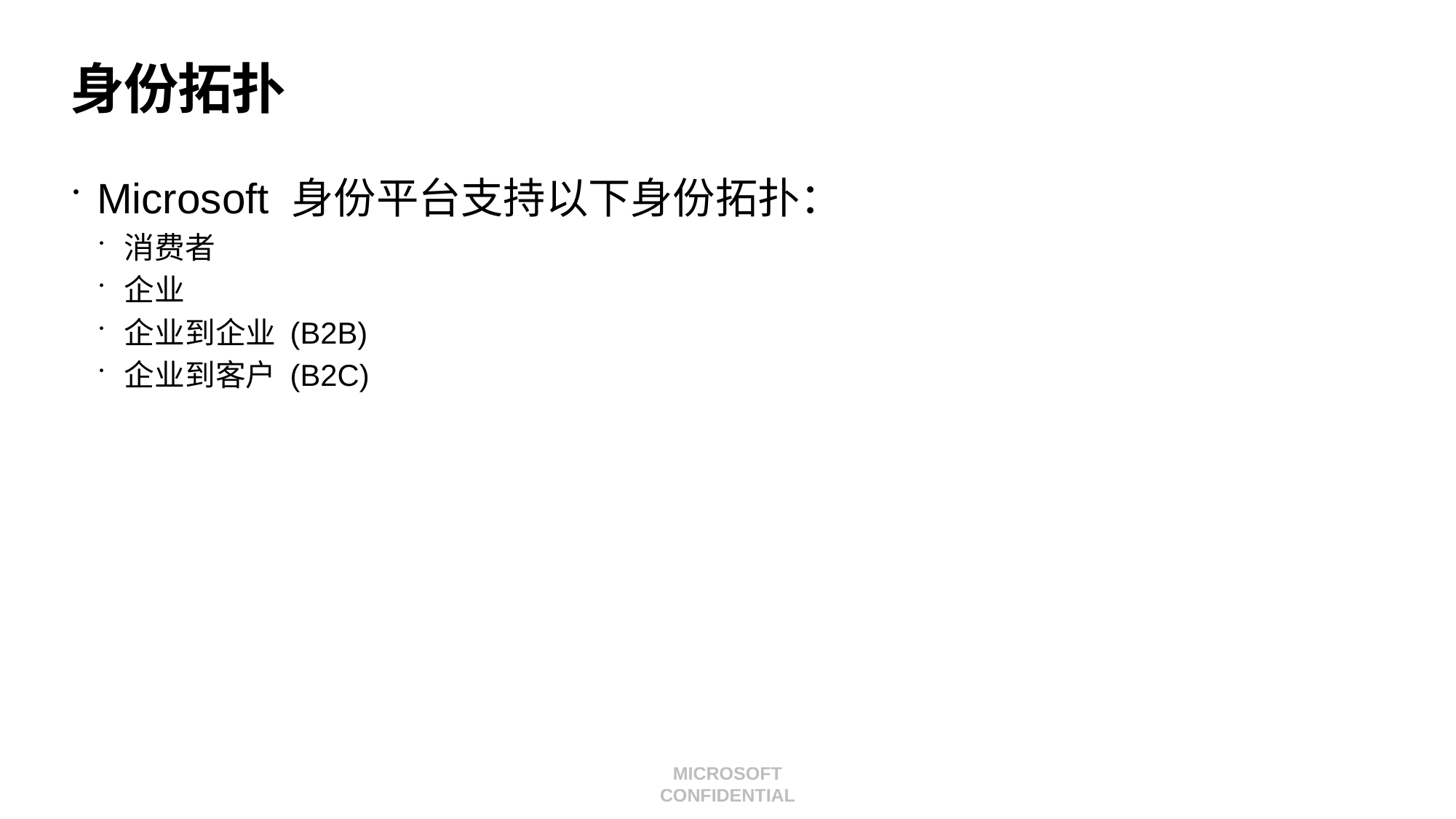

# 身份拓扑
Microsoft 身份平台支持以下身份拓扑：
消费者
企业
企业到企业 (B2B)
企业到客户 (B2C)